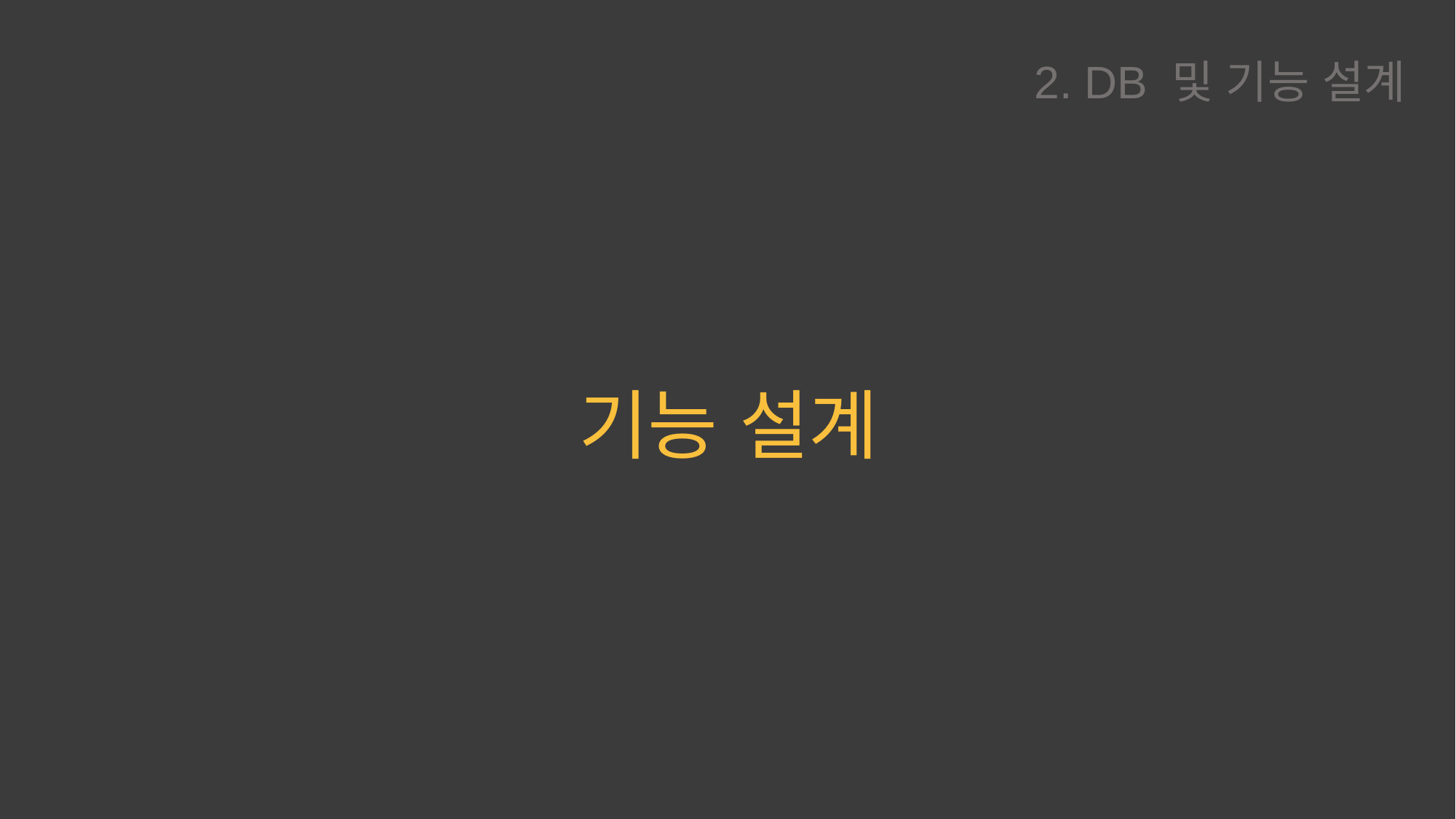

2. DB 및 기능 설계
기능 설계